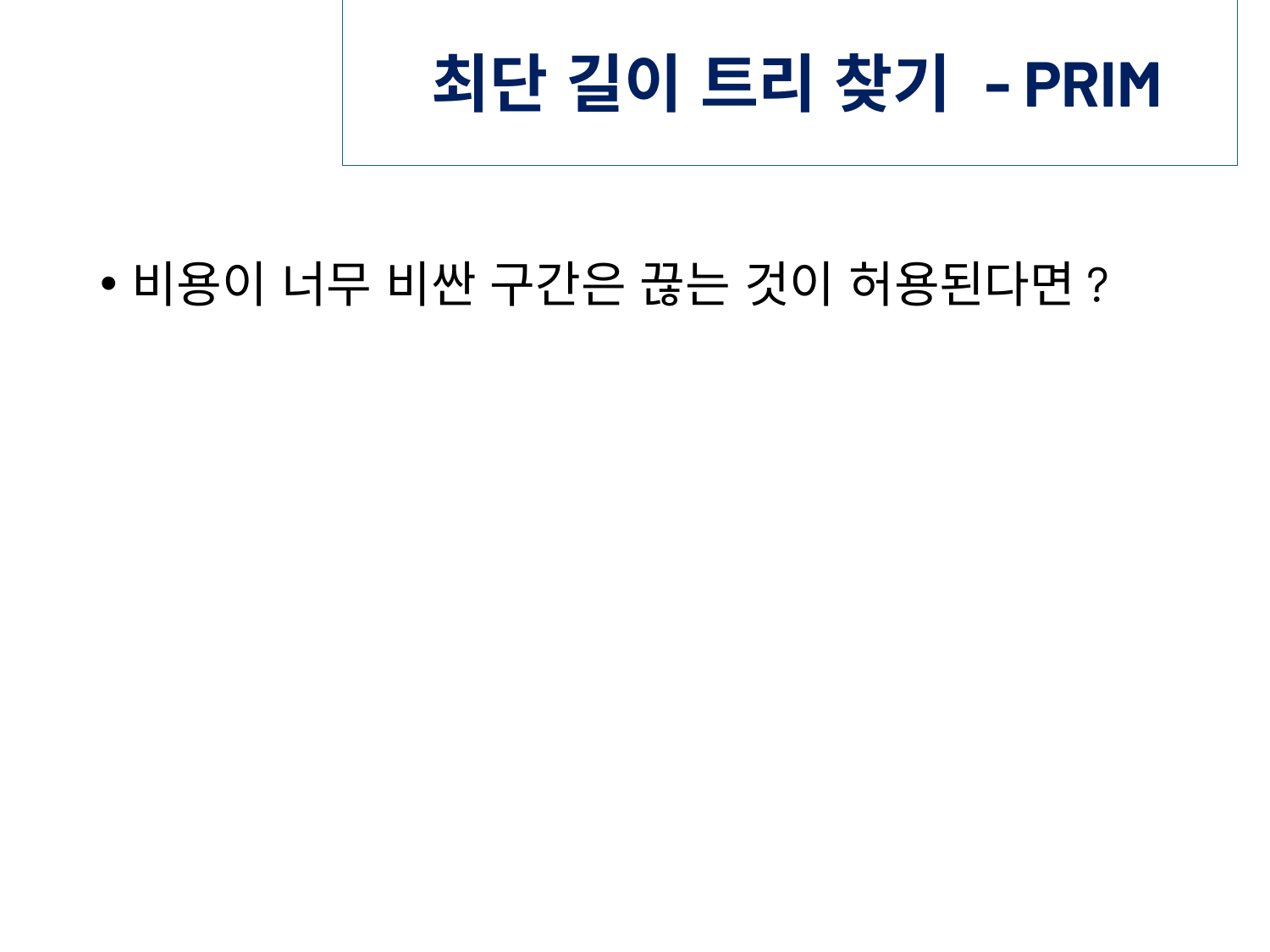

# 최단 길이 트리 찾기 - PRIM
비용이 너무 비싼 구간은 끊는 것이 허용된다면?